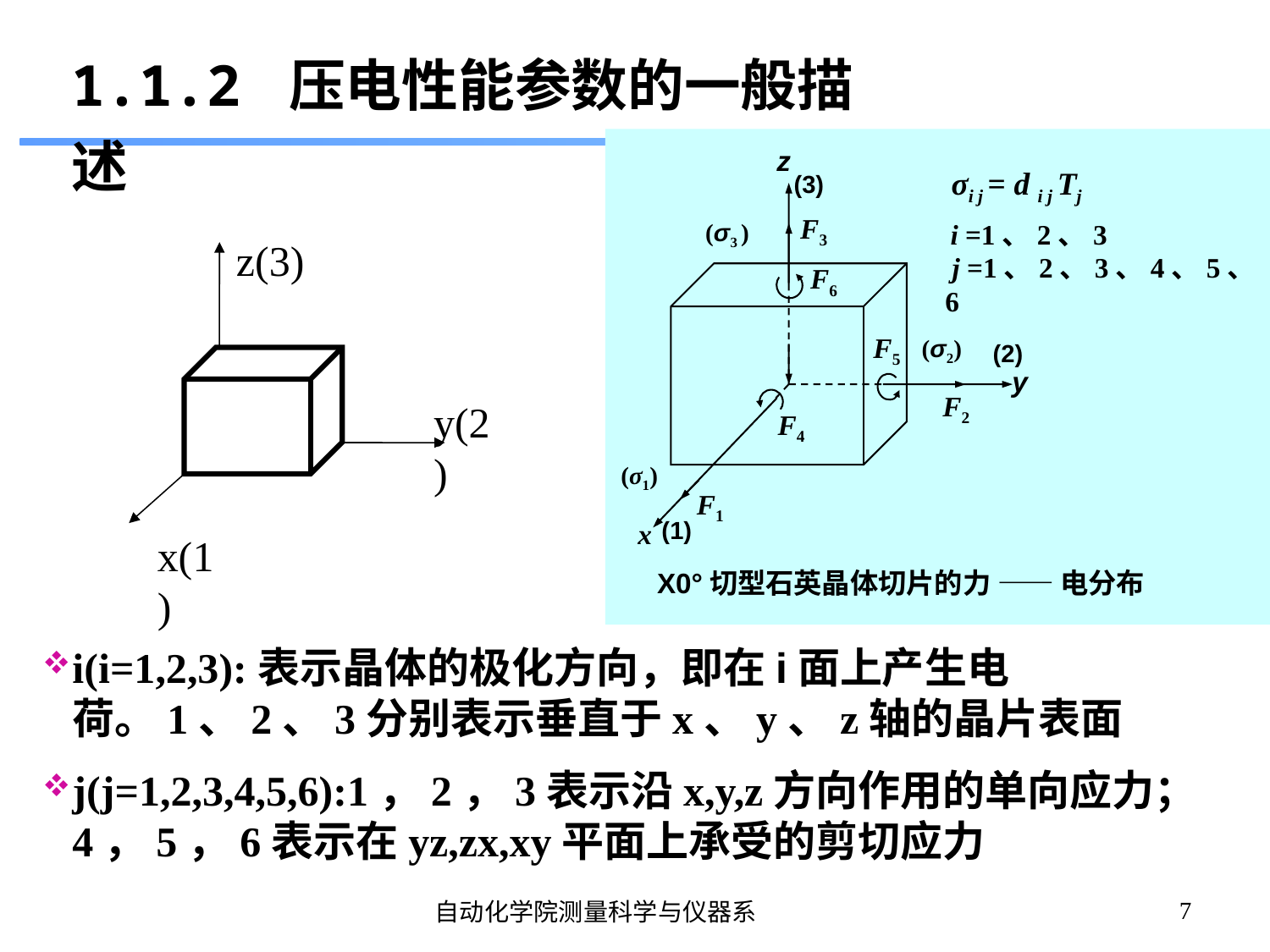

1.1.2 压电性能参数的一般描述

z
σi j = d i j Tj
(3)

F3
 i =1、2、3
 j =1、2、3、4、5、6
(σ3 )

F6

F5
(σ2)
(2)

y

F2

F4
(σ1)

F1
(1)
x
X0°切型石英晶体切片的力 —— 电分布

z(3)

y(2)

x(1)

i(i=1,2,3):表示晶体的极化方向，即在i面上产生电荷。1、2、3分别表示垂直于x、y、z轴的晶片表面
j(j=1,2,3,4,5,6):1，2，3表示沿x,y,z方向作用的单向应力；4，5，6表示在yz,zx,xy平面上承受的剪切应力
7
自动化学院测量科学与仪器系